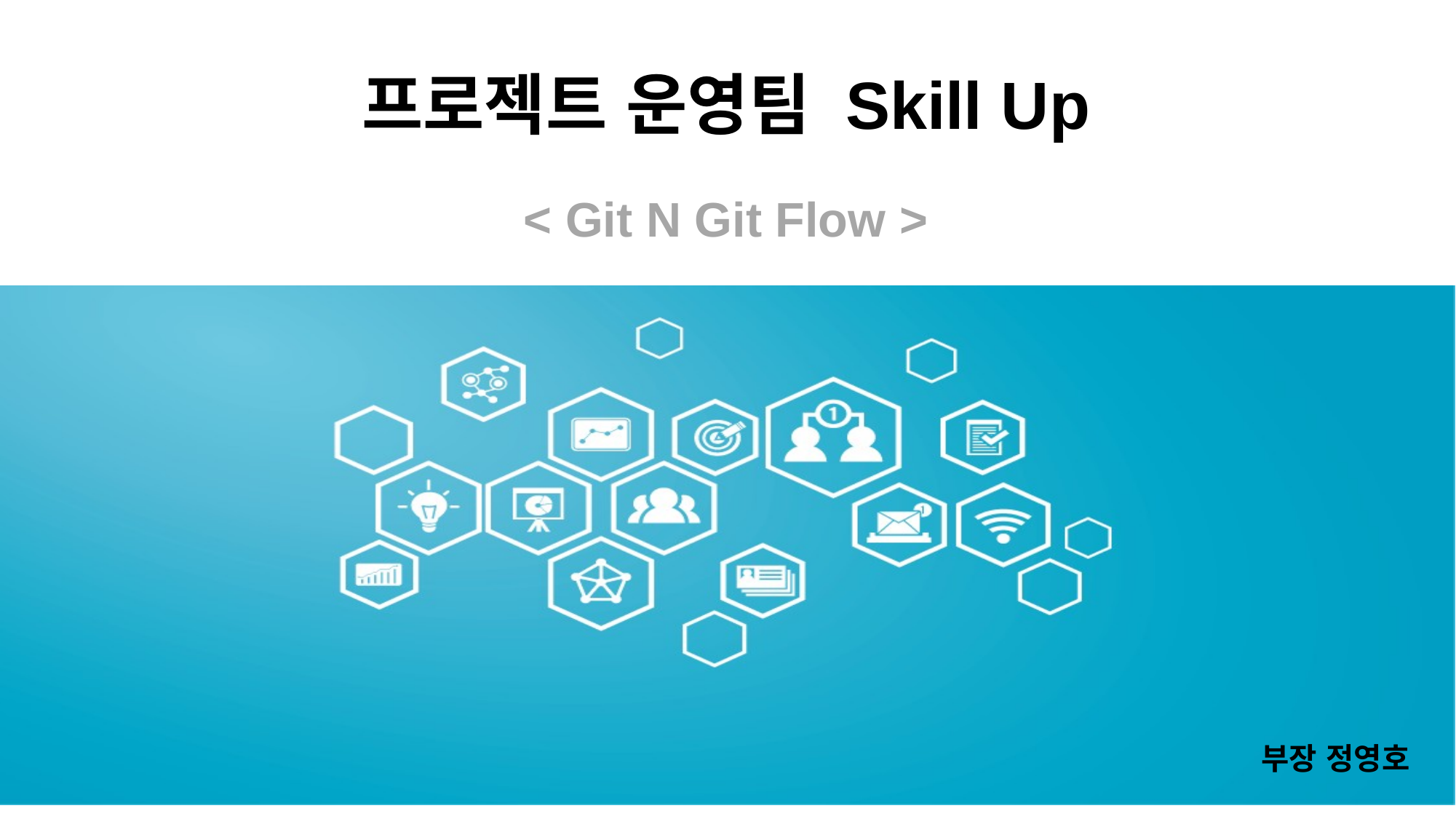

프로젝트 운영팀 Skill Up
< Git N Git Flow >

부장 정영호